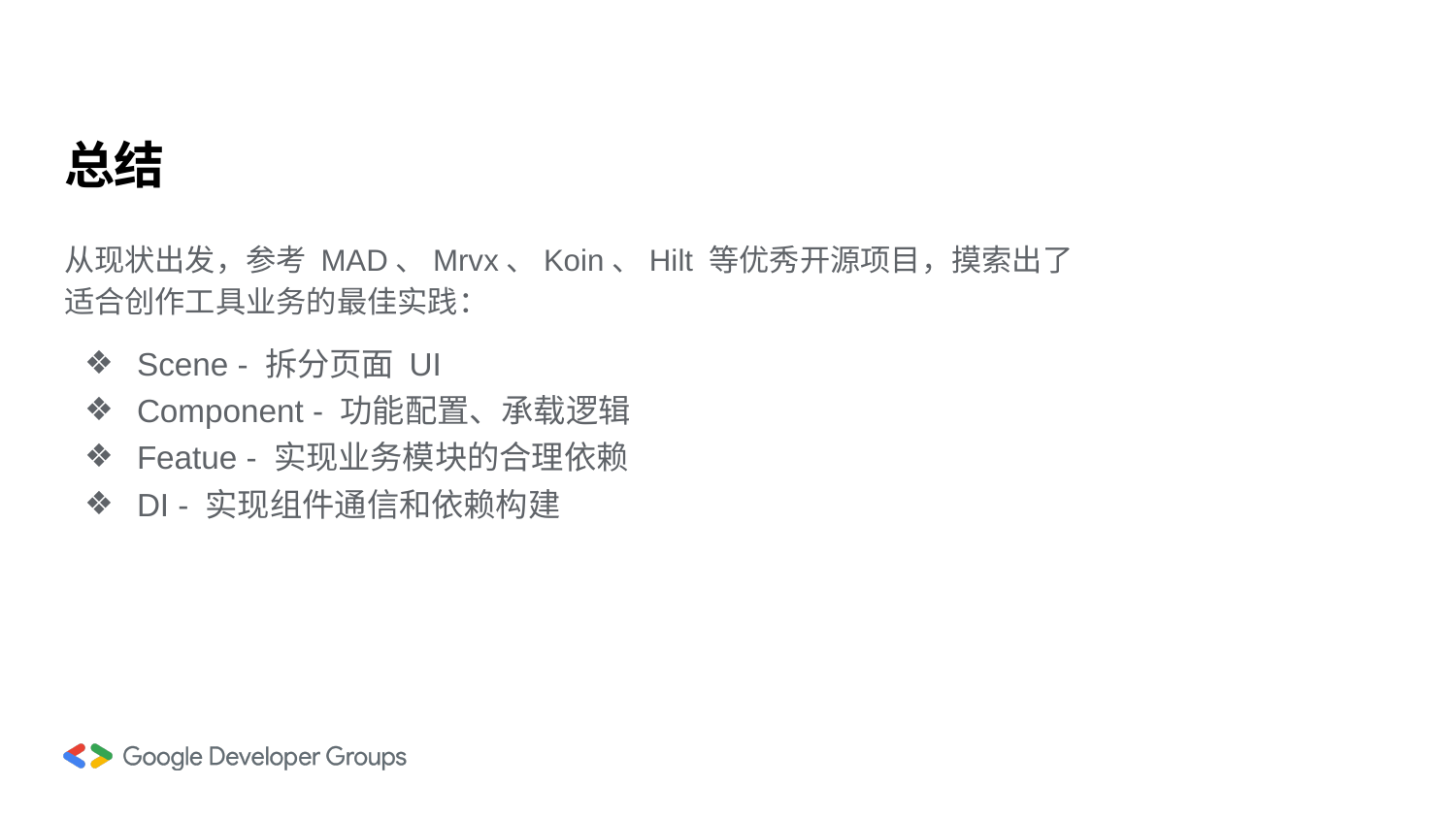

# 总结
从现状出发，参考 MAD、Mrvx、Koin、Hilt 等优秀开源项目，摸索出了适合创作工具业务的最佳实践：
Scene - 拆分页面 UI
Component - 功能配置、承载逻辑
Featue - 实现业务模块的合理依赖
DI - 实现组件通信和依赖构建